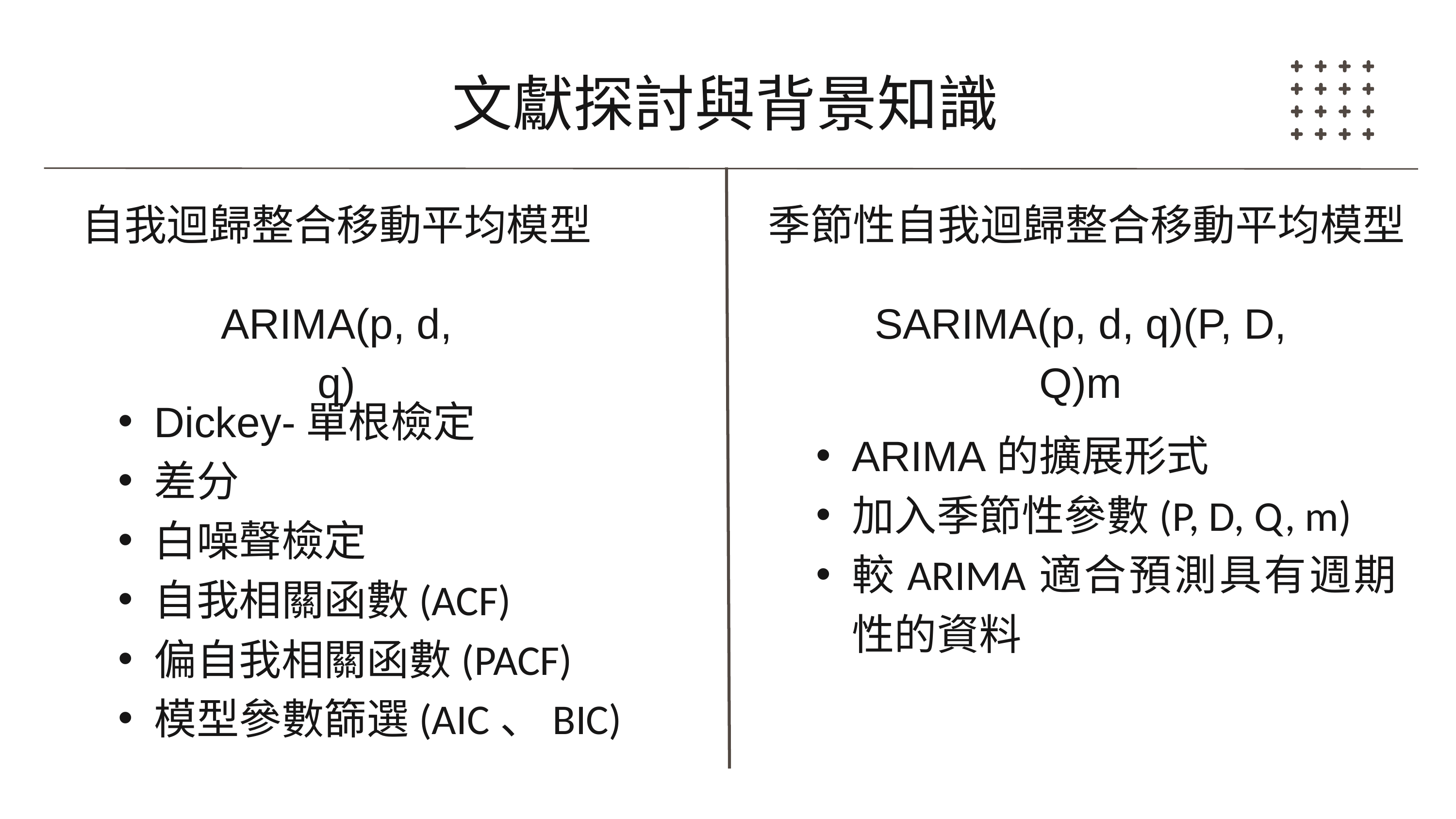

文獻探討與背景知識

自我迴歸整合移動平均模型
季節性自我迴歸整合移動平均模型
ARIMA(p, d, q)
SARIMA(p, d, q)(P, D, Q)m
Dickey-單根檢定
差分
白噪聲檢定
自我相關函數(ACF)
偏自我相關函數(PACF)
模型參數篩選(AIC、BIC)
ARIMA的擴展形式
加入季節性參數(P, D, Q, m)
較ARIMA適合預測具有週期性的資料